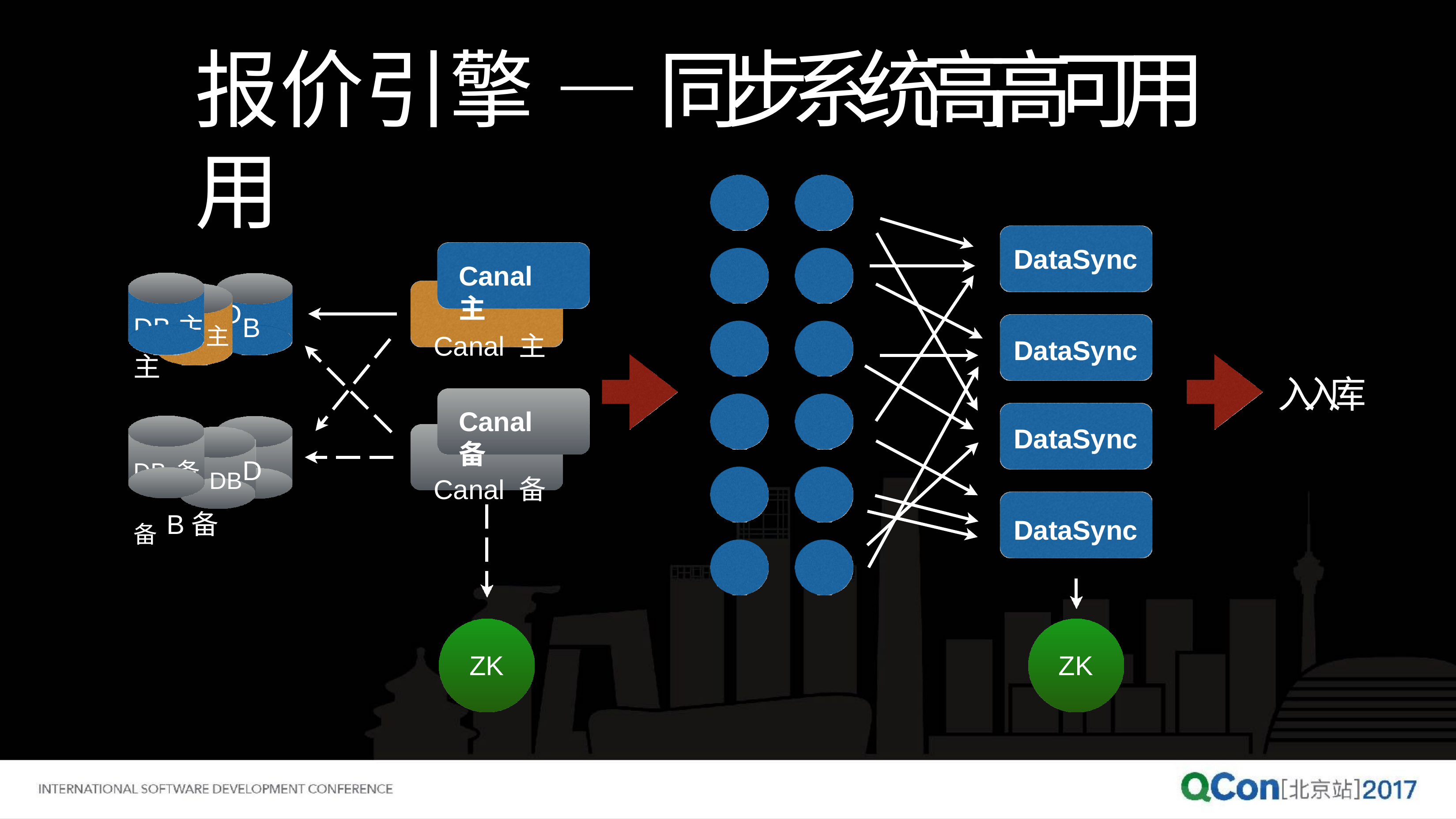

# 报价引擎 — 同步系统⾼高可⽤用

DataSync

DataSync
⼊入库
DataSync

DataSync

Canal 主
Canal 主

DB主主	B主

D

DB

Canal 备
Canal 备

DB备DBD备B备

ZK
ZK